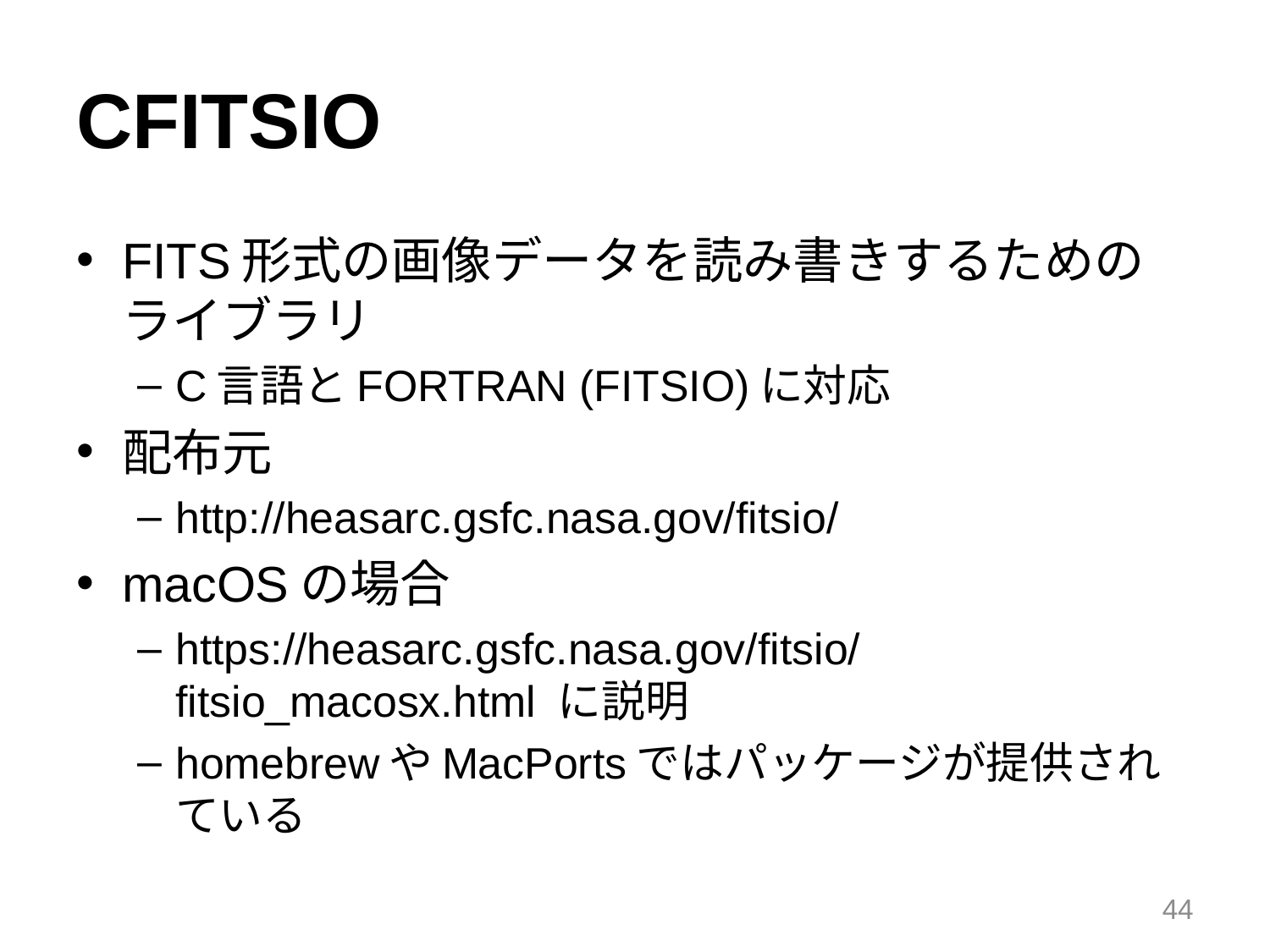

# CFITSIO
FITS形式の画像データを読み書きするためのライブラリ
C言語とFORTRAN (FITSIO)に対応
配布元
http://heasarc.gsfc.nasa.gov/fitsio/
macOSの場合
https://heasarc.gsfc.nasa.gov/fitsio/fitsio_macosx.html に説明
homebrewやMacPortsではパッケージが提供されている

44